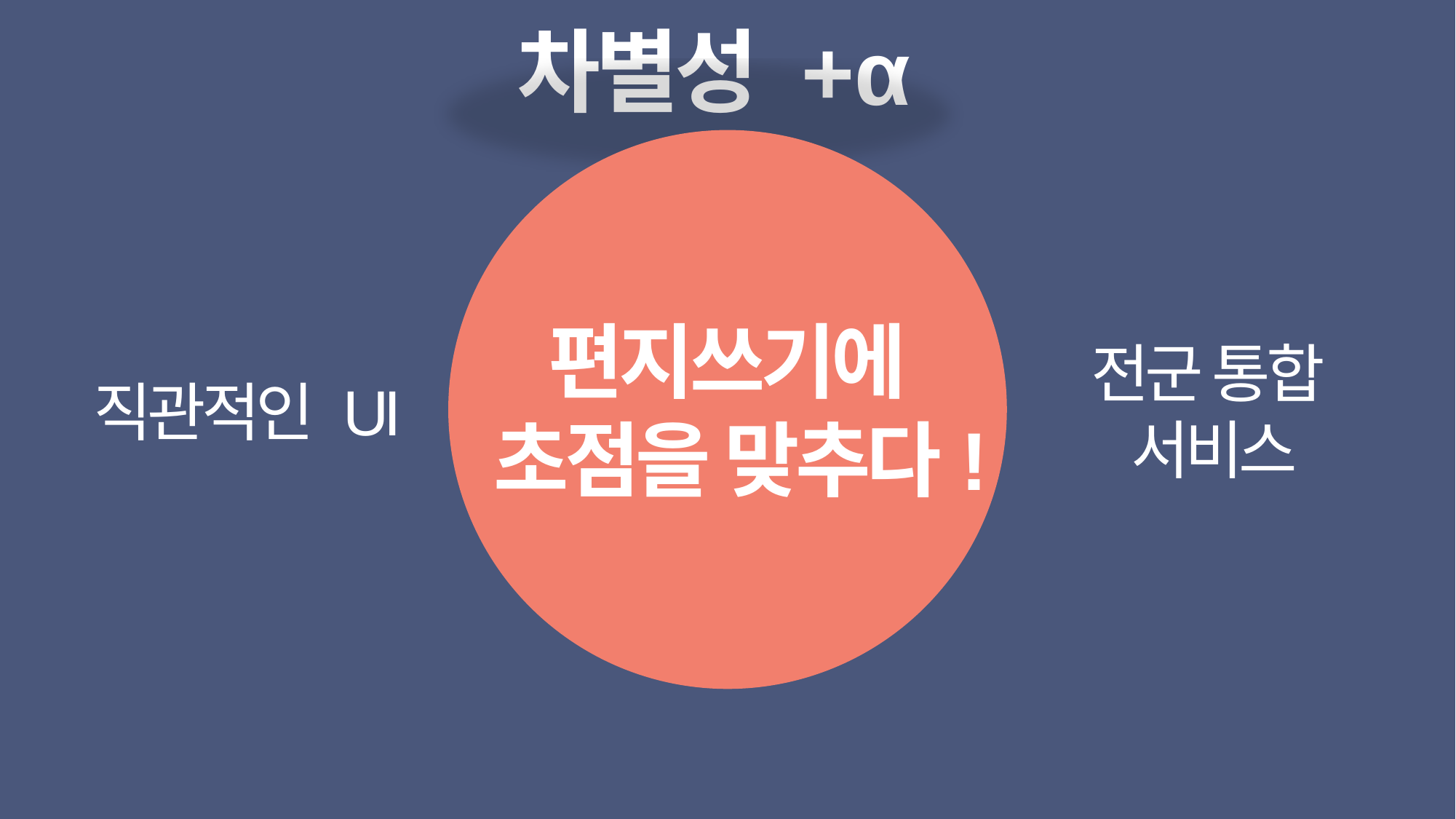

차별성 +α

편지쓰기에
초점을 맞추다!
전군 통합
서비스
직관적인 UI